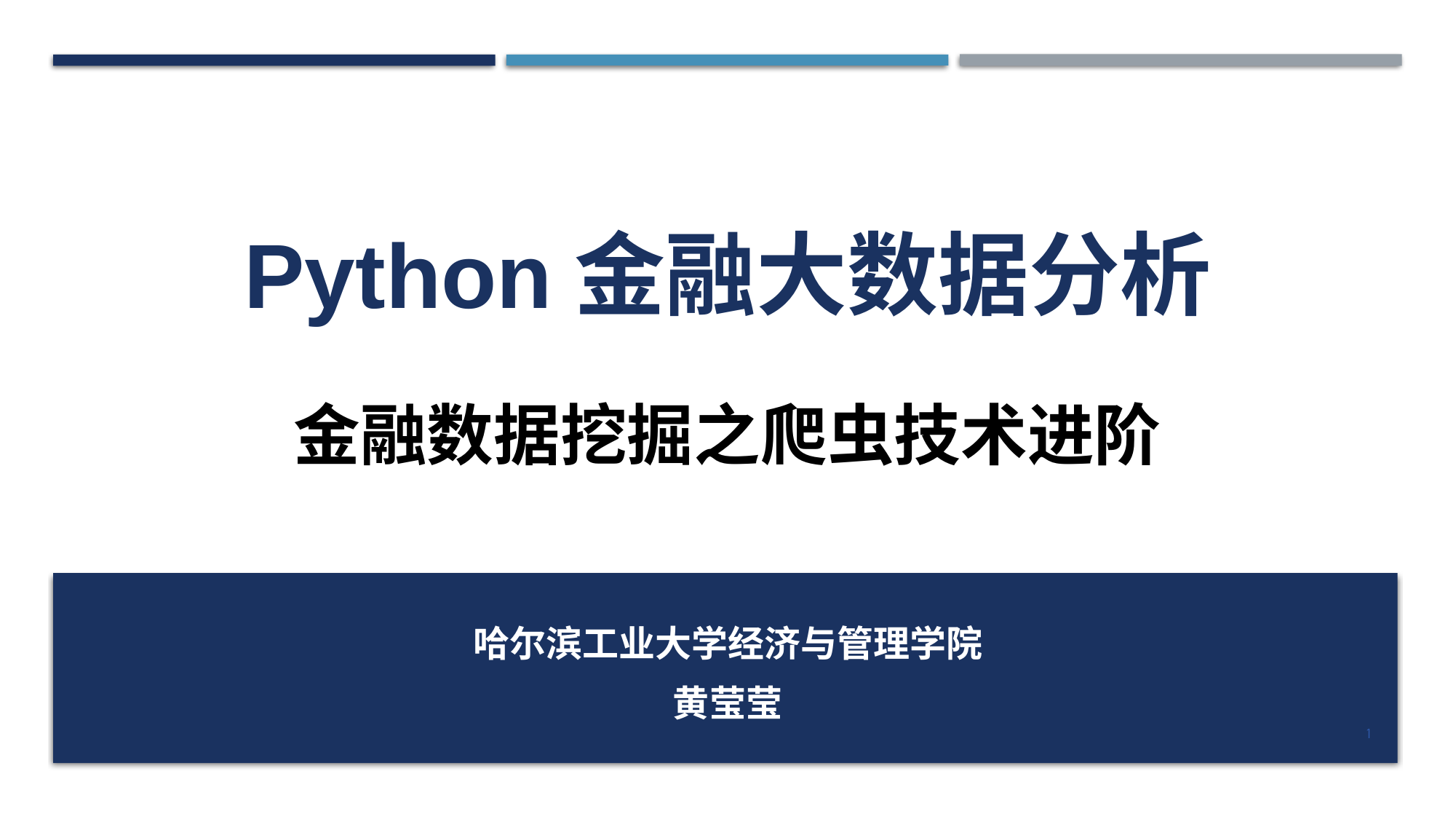

Python金融大数据分析

金融数据挖掘之爬虫技术进阶
哈尔滨工业大学经济与管理学院
黄莹莹
1